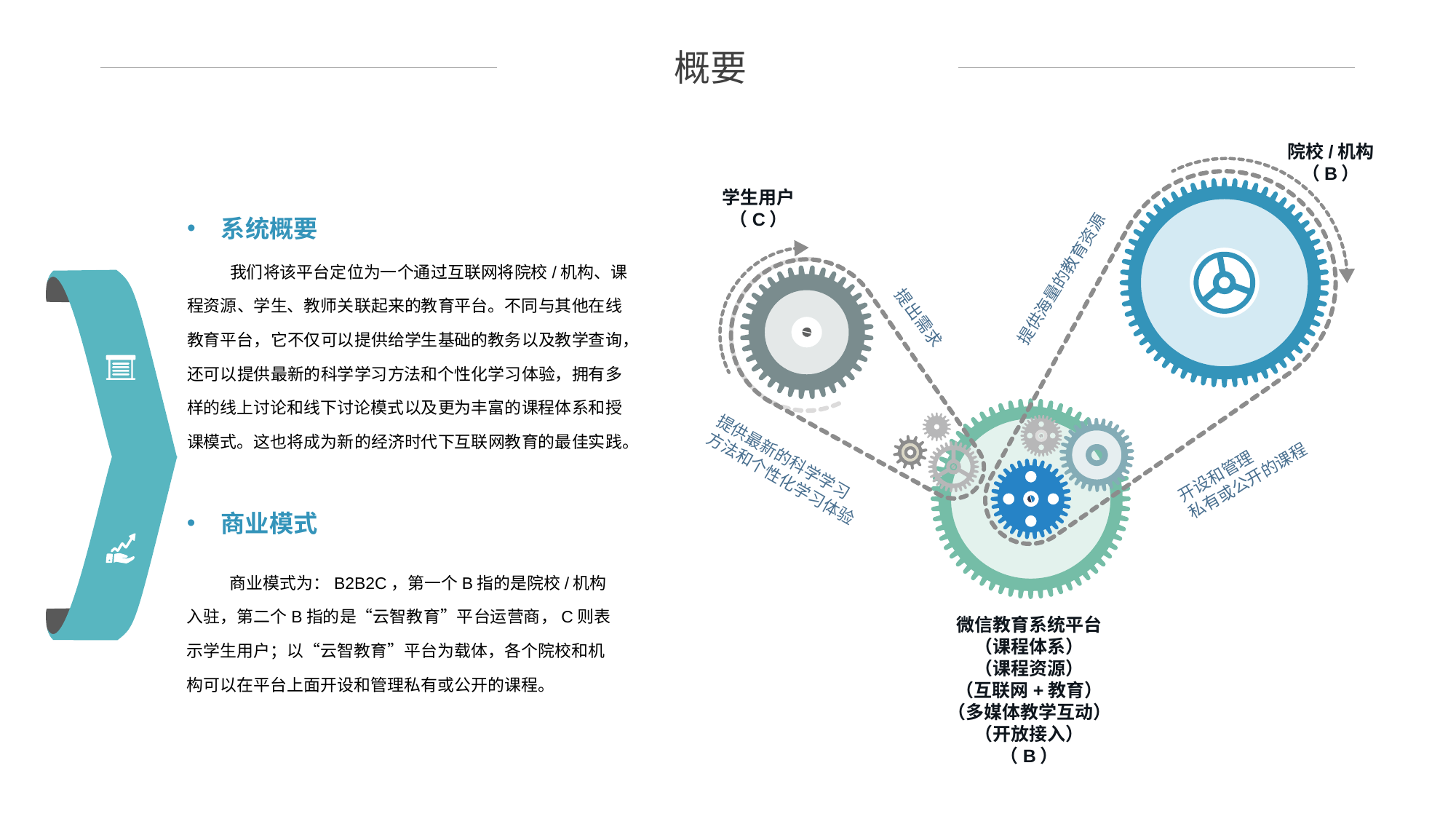

概要
院校/机构
（B）

学生用户
（C）
系统概要
我们将该平台定位为一个通过互联网将院校/机构、课程资源、学生、教师关联起来的教育平台。不同与其他在线教育平台，它不仅可以提供给学生基础的教务以及教学查询，还可以提供最新的科学学习方法和个性化学习体验，拥有多样的线上讨论和线下讨论模式以及更为丰富的课程体系和授课模式。这也将成为新的经济时代下互联网教育的最佳实践。
提供海量的教育资源

提出需求

开设和管理
私有或公开的课程
提供最新的科学学习
方法和个性化学习体验

商业模式

商业模式为：B2B2C，第一个B指的是院校/机构入驻，第二个B指的是“云智教育”平台运营商，C则表示学生用户；以“云智教育”平台为载体，各个院校和机构可以在平台上面开设和管理私有或公开的课程。
微信教育系统平台
（课程体系）
（课程资源）
（互联网+教育）
（多媒体教学互动）
（开放接入）
（B）